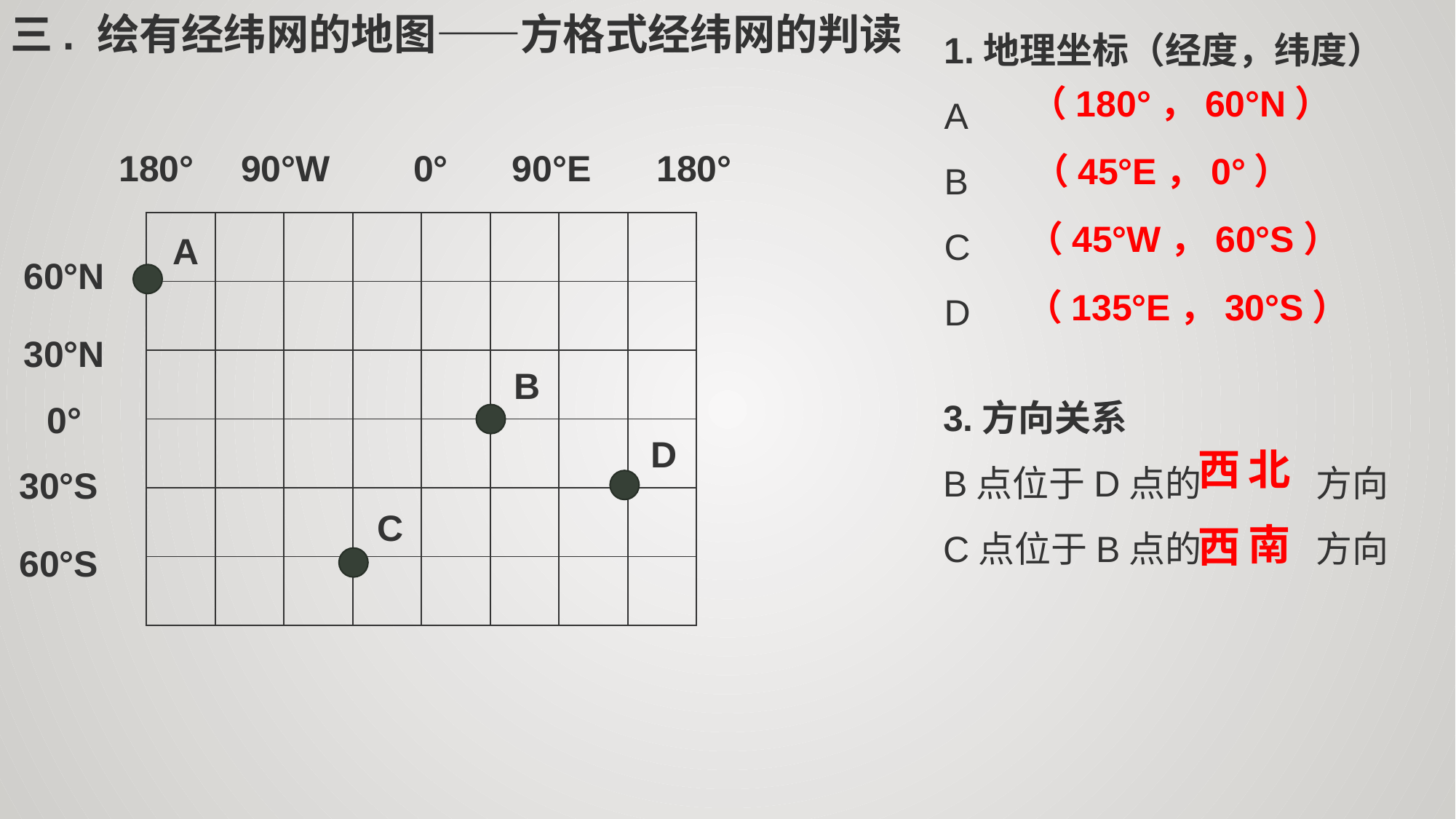

1.地理坐标（经度，纬度）
A
B
C
D
三. 绘有经纬网的地图——方格式经纬网的判读
（180°，60°N）
180°
90°W
0°
90°E
180°
（45°E，0°）
（45°W，60°S）
|  |  |  |  |  |  |  |  |
| --- | --- | --- | --- | --- | --- | --- | --- |
|  |  |  |  |  |  |  |  |
|  |  |  |  |  |  |  |  |
|  |  |  |  |  |  |  |  |
|  |  |  |  |  |  |  |  |
|  |  |  |  |  |  |  |  |
A
60°N

（135°E，30°S）
30°N
B
3.方向关系
B点位于D点的              方向
C点位于B点的              方向
0°

D
西
北
30°S

C
南
西
60°S